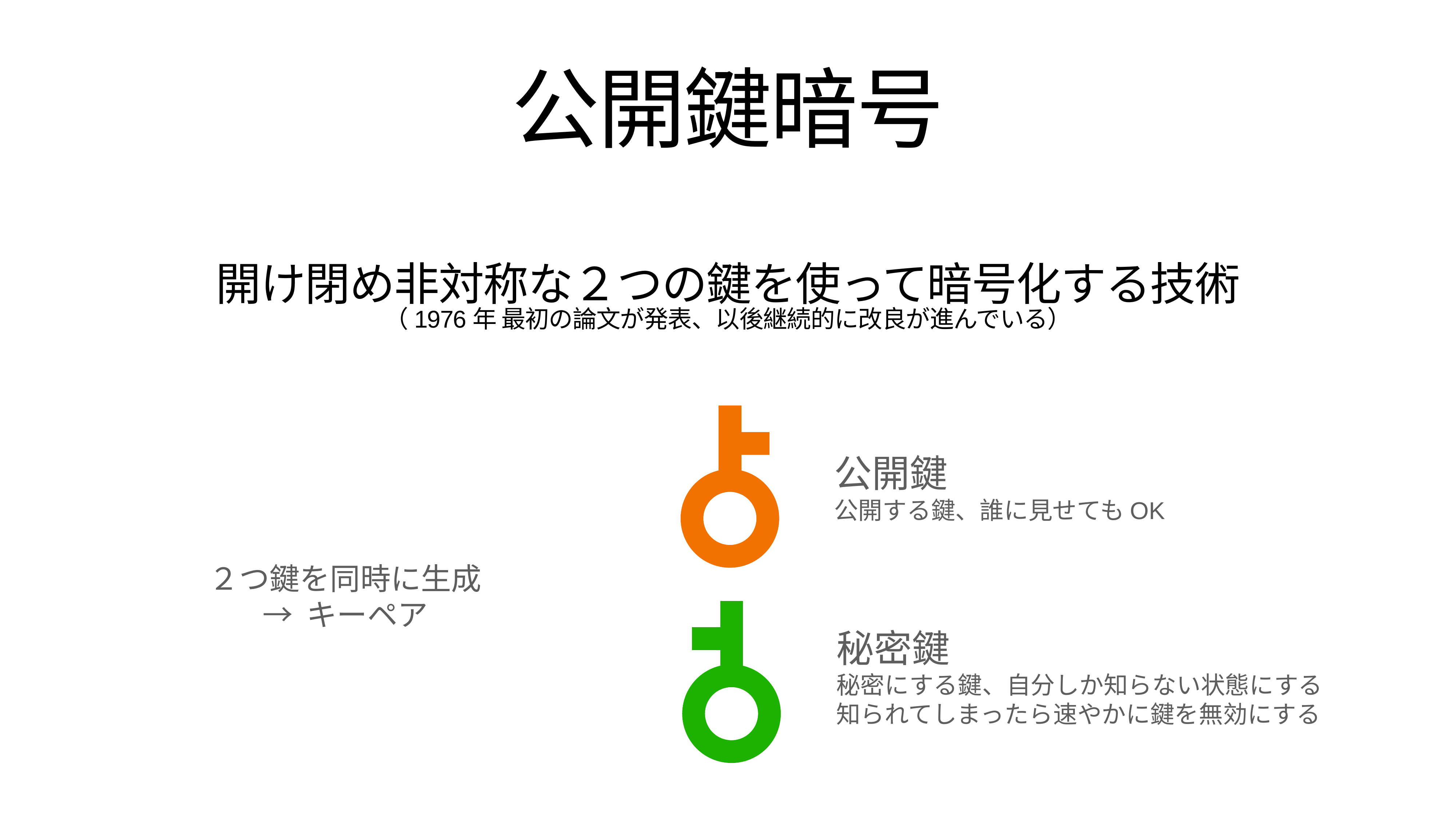

# 公開鍵暗号
開け閉め非対称な２つの鍵を使って暗号化する技術
（1976年 最初の論文が発表、以後継続的に改良が進んでいる）

公開鍵
公開する鍵、誰に見せてもOK
２つ鍵を同時に生成
→ キーペア

秘密鍵
秘密にする鍵、自分しか知らない状態にする
知られてしまったら速やかに鍵を無効にする